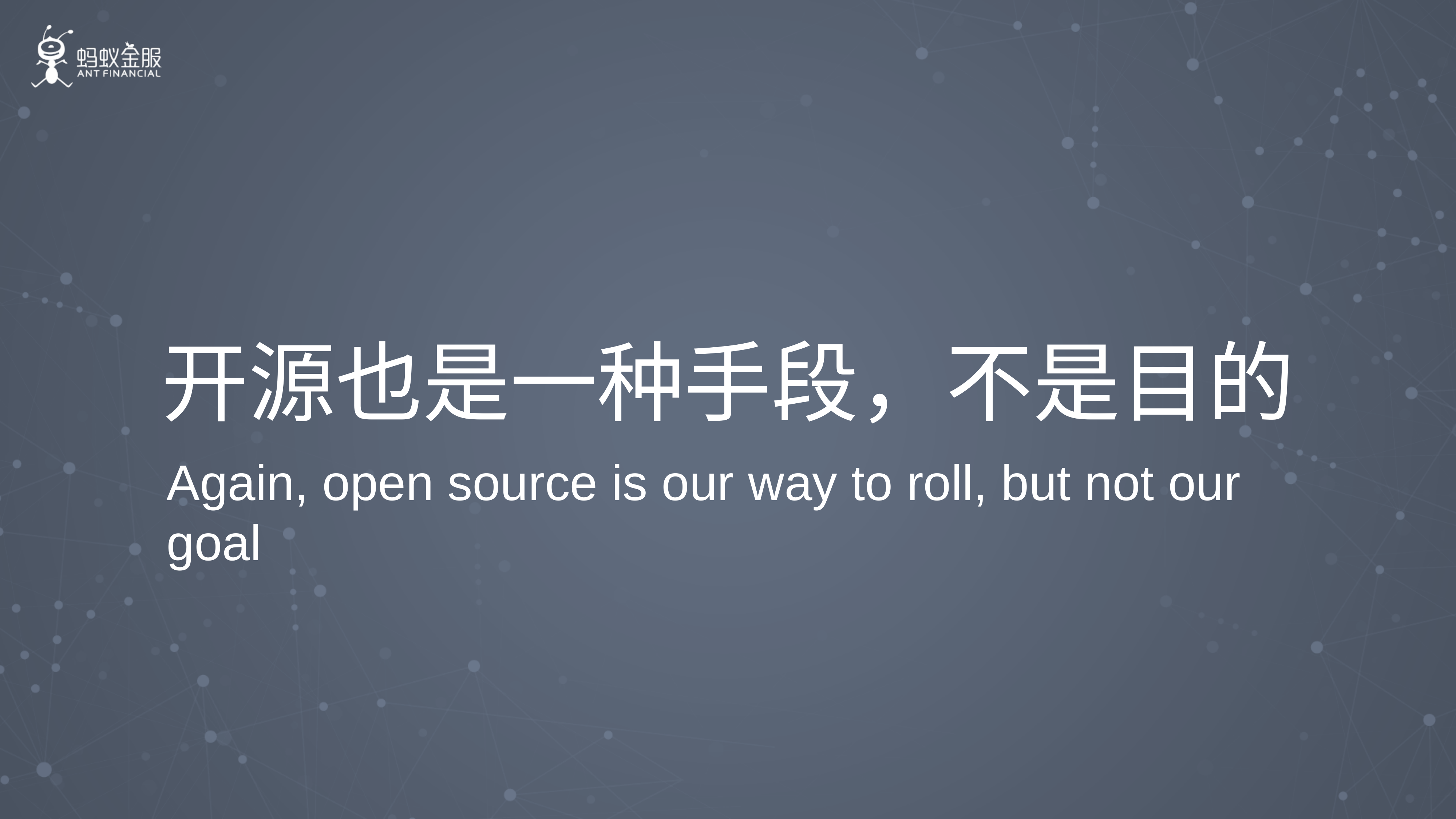

# 开源也是一种手段，不是目的
Again, open source is our way to roll, but not our goal